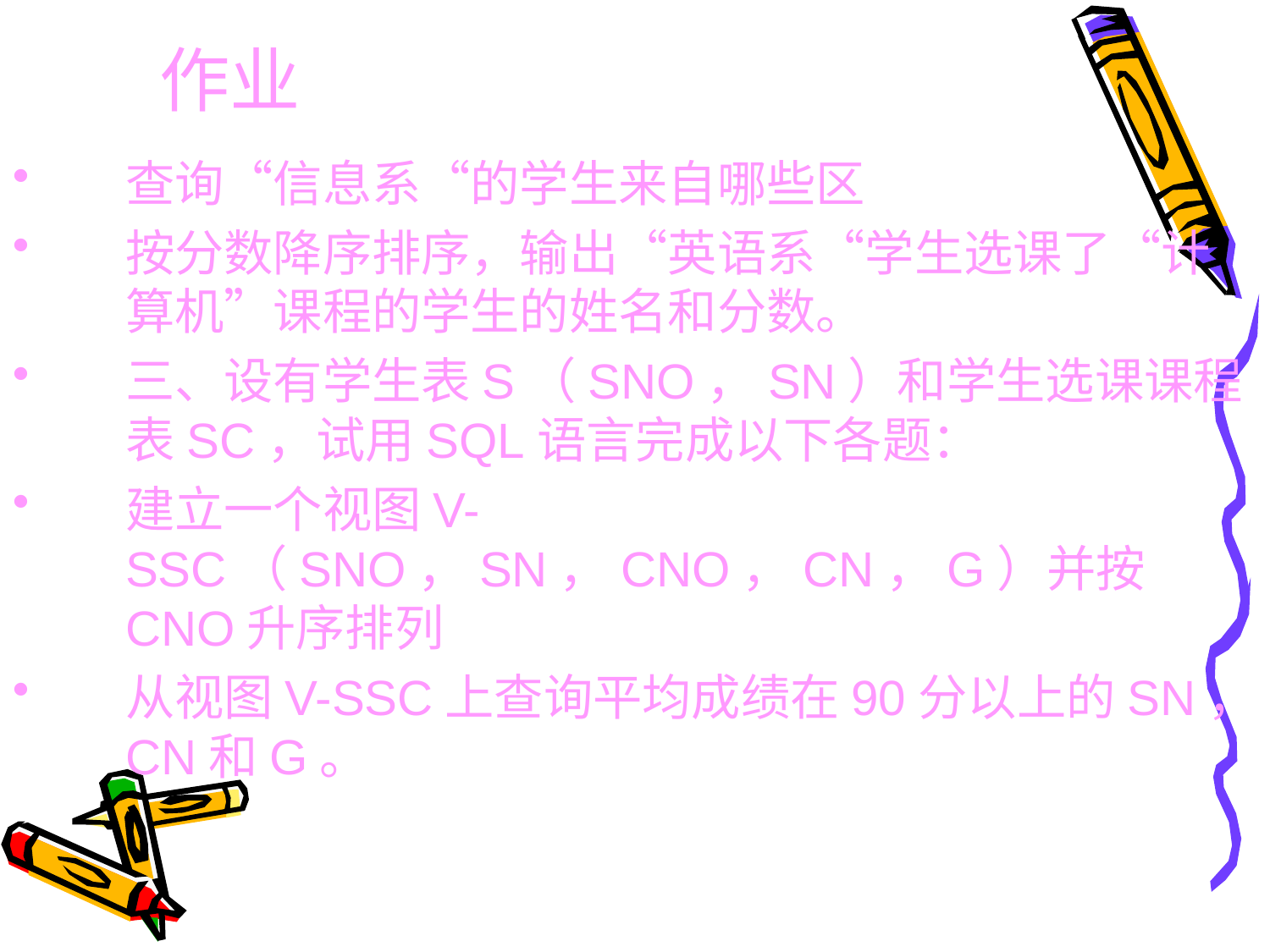

# 作业
查询“信息系“的学生来自哪些区
按分数降序排序，输出“英语系“学生选课了“计算机”课程的学生的姓名和分数。
三、设有学生表S（SNO，SN）和学生选课课程表SC，试用SQL语言完成以下各题：
建立一个视图V-SSC（SNO，SN，CNO，CN，G）并按CNO升序排列
从视图V-SSC上查询平均成绩在90分以上的SN，CN和G。